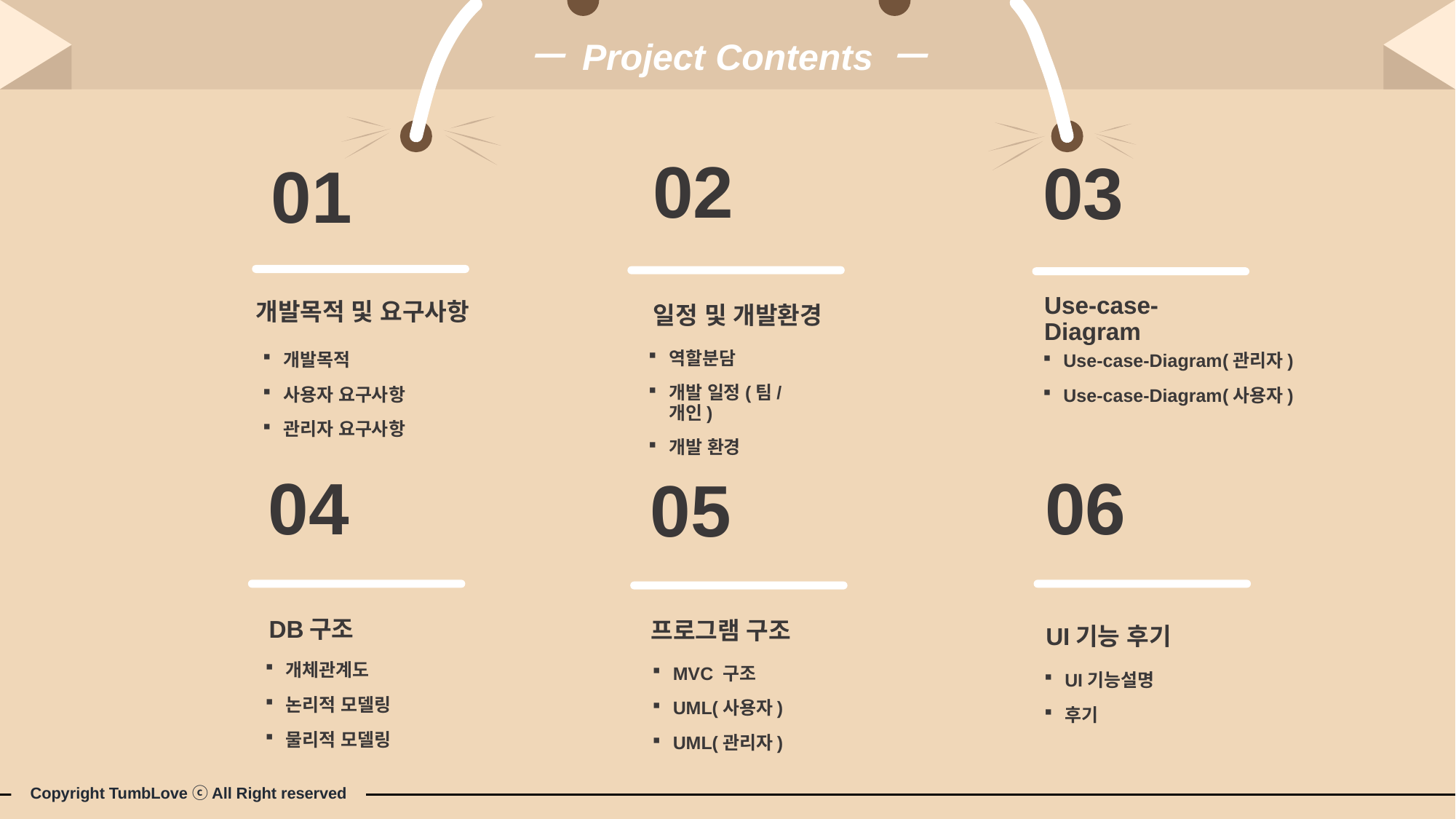

ㅡ Project Contents ㅡ

02
03
01

개발목적 및 요구사항
일정 및 개발환경
Use-case-Diagram
역할분담
개발 일정(팀/개인)
개발 환경
개발목적
사용자 요구사항
관리자 요구사항
Use-case-Diagram(관리자)
Use-case-Diagram(사용자)
04
06
05

DB구조
프로그램 구조
UI기능 후기
개체관계도
논리적 모델링
물리적 모델링
MVC 구조
UML(사용자)
UML(관리자)
UI기능설명
후기
Copyright TumbLove ⓒ All Right reserved